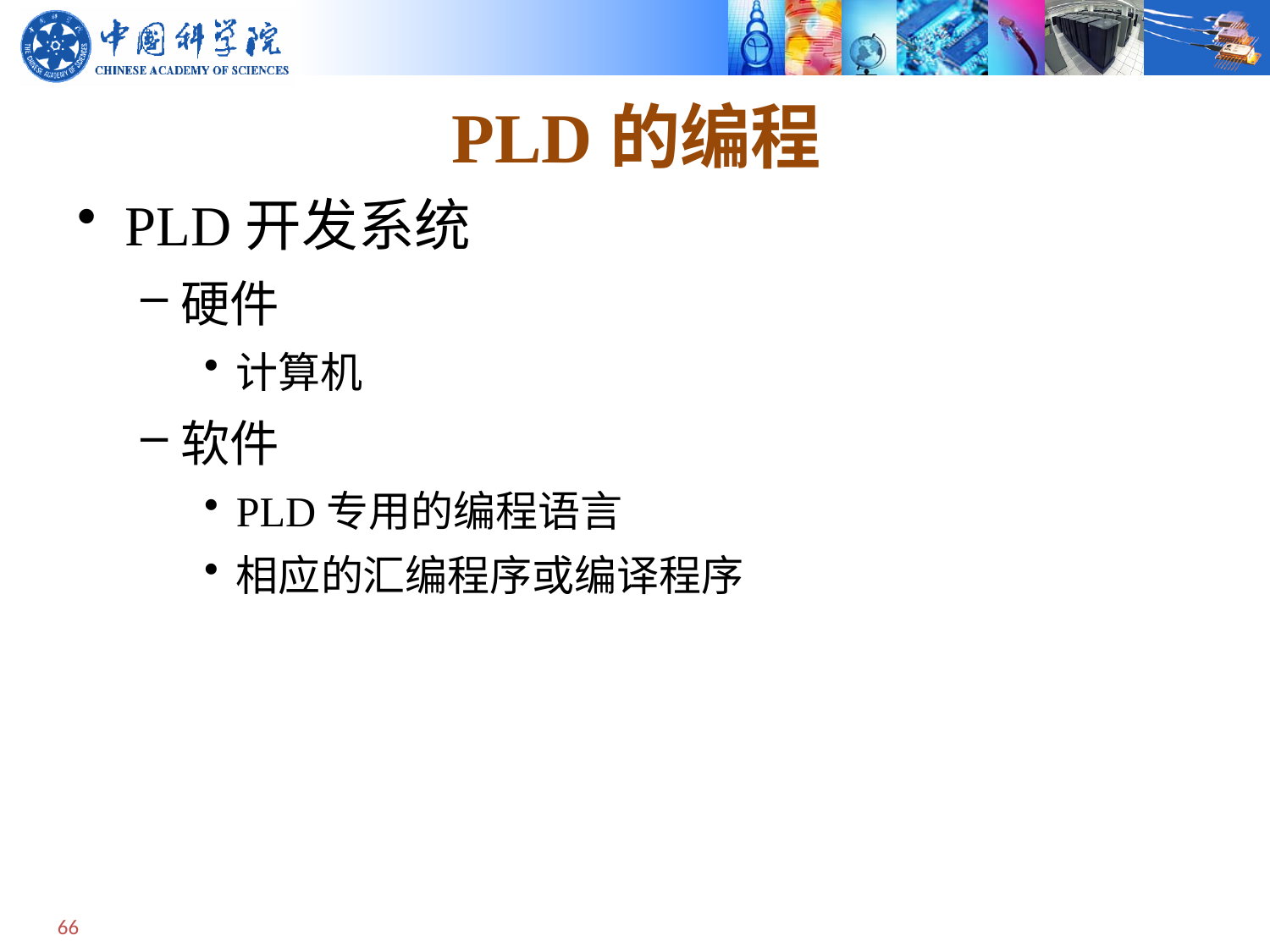

# PLD的编程
PLD开发系统
硬件
计算机
软件
PLD专用的编程语言
相应的汇编程序或编译程序